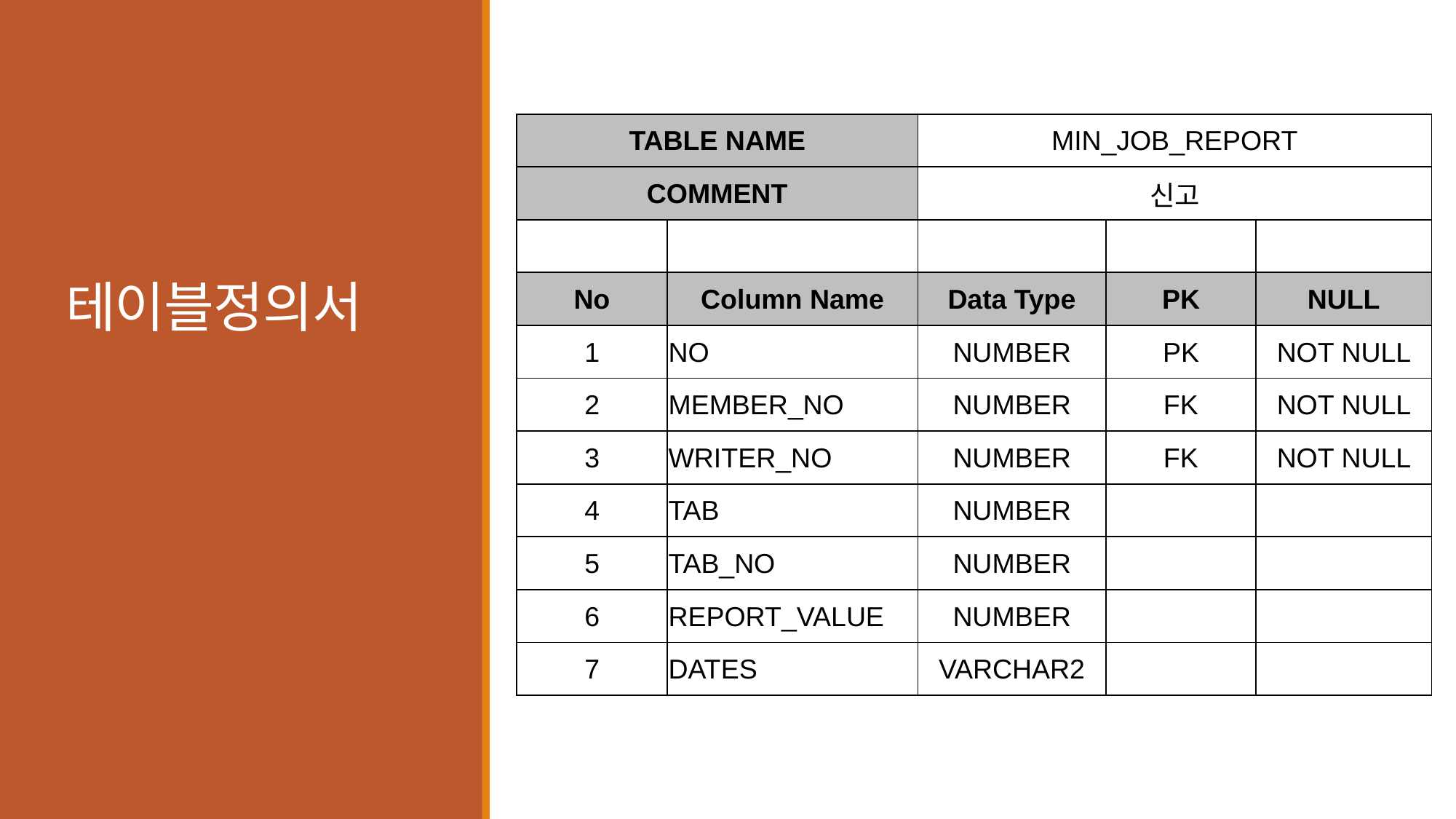

# 테이블정의서
| TABLE NAME |  | MIN\_JOB\_REPORT |  |  |
| --- | --- | --- | --- | --- |
| COMMENT |  | 신고 |  |  |
|  |  |  |  |  |
| No | Column Name | Data Type | PK | NULL |
| 1 | NO | NUMBER | PK | NOT NULL |
| 2 | MEMBER\_NO | NUMBER | FK | NOT NULL |
| 3 | WRITER\_NO | NUMBER | FK | NOT NULL |
| 4 | TAB | NUMBER |  |  |
| 5 | TAB\_NO | NUMBER |  |  |
| 6 | REPORT\_VALUE | NUMBER |  |  |
| 7 | DATES | VARCHAR2 |  |  |